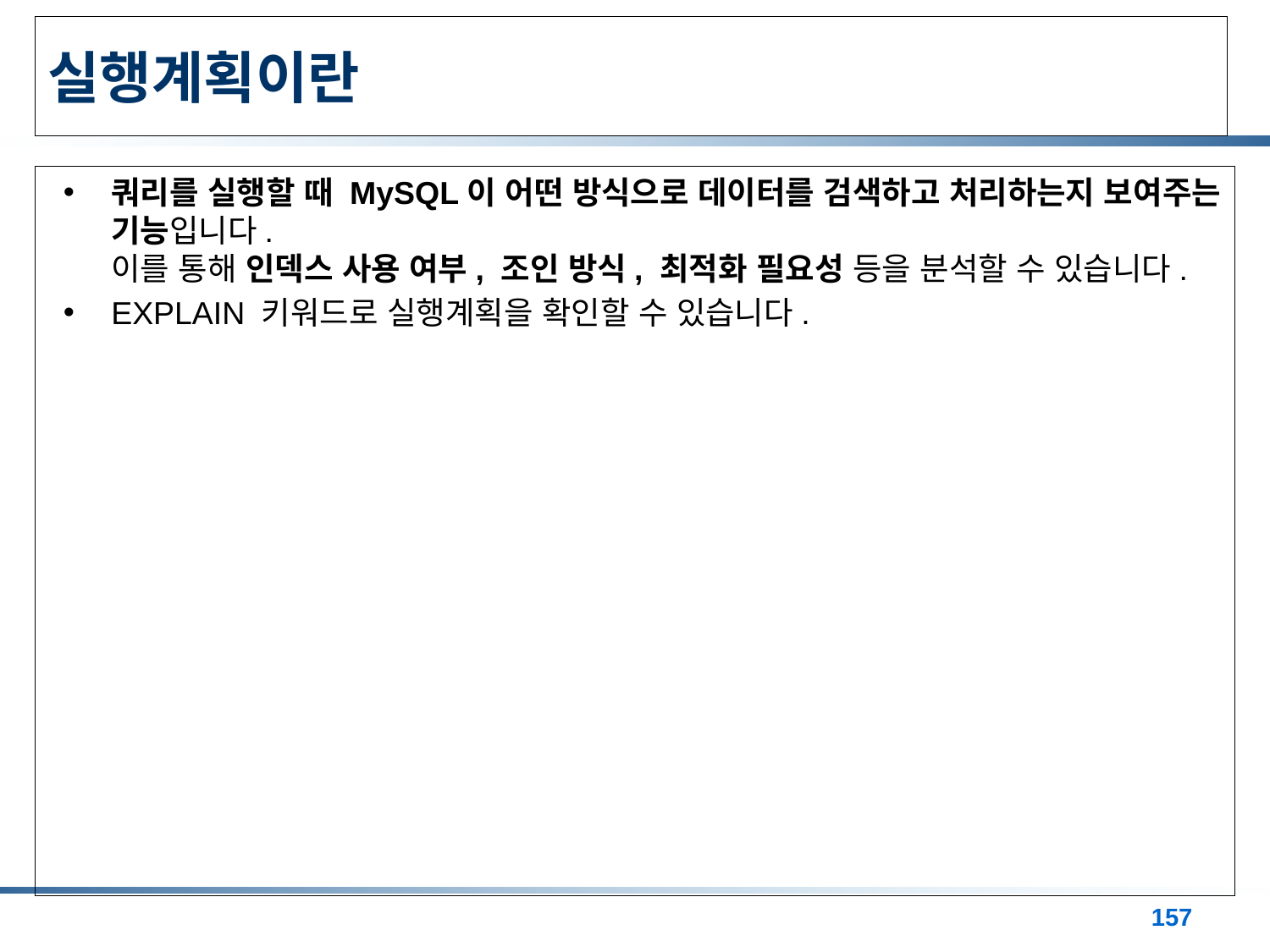

# 실행계획이란
쿼리를 실행할 때 MySQL이 어떤 방식으로 데이터를 검색하고 처리하는지 보여주는 기능입니다.
이를 통해 인덱스 사용 여부, 조인 방식, 최적화 필요성 등을 분석할 수 있습니다.
EXPLAIN 키워드로 실행계획을 확인할 수 있습니다.